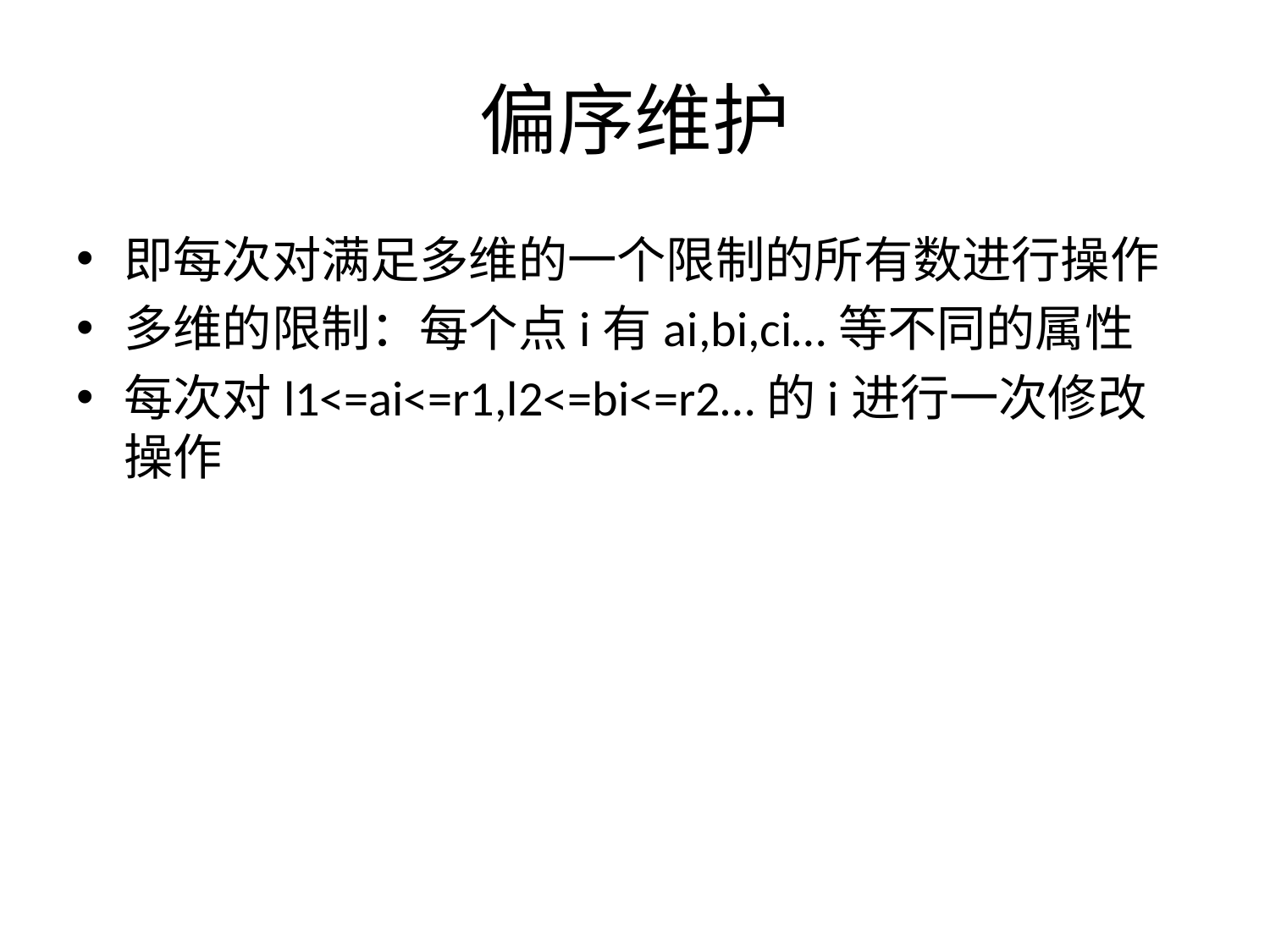

# 偏序维护
即每次对满足多维的一个限制的所有数进行操作
多维的限制：每个点i有ai,bi,ci…等不同的属性
每次对l1<=ai<=r1,l2<=bi<=r2…的i进行一次修改操作